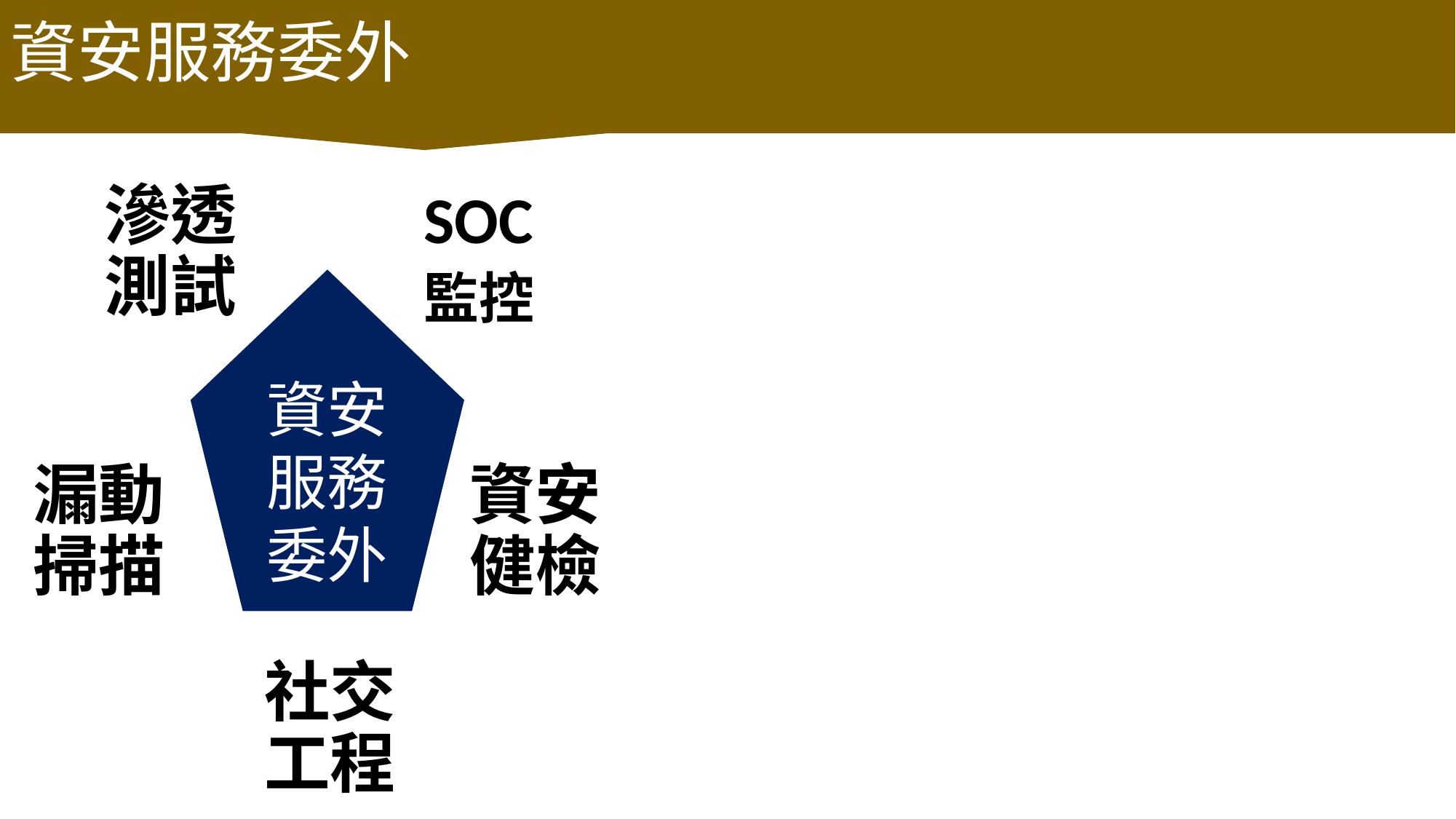

資安服務委外

滲透測試
SOC
監控
資安
服務
委外
漏動掃描
資安健檢
社交工程